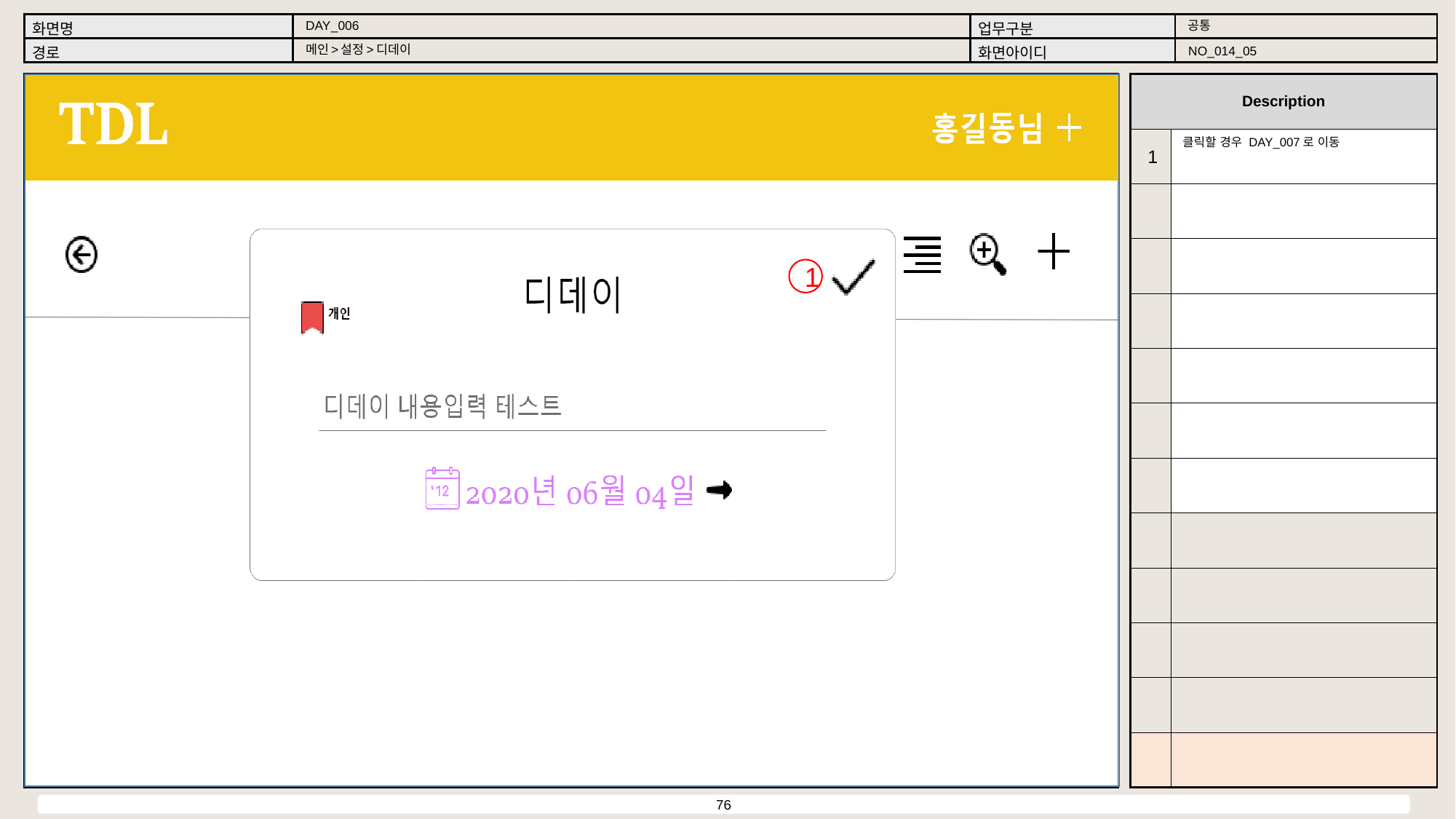

공통
DAY_006
메인>설정>디데이
NO_014_05

클릭할 경우 DAY_007로 이동
1
1